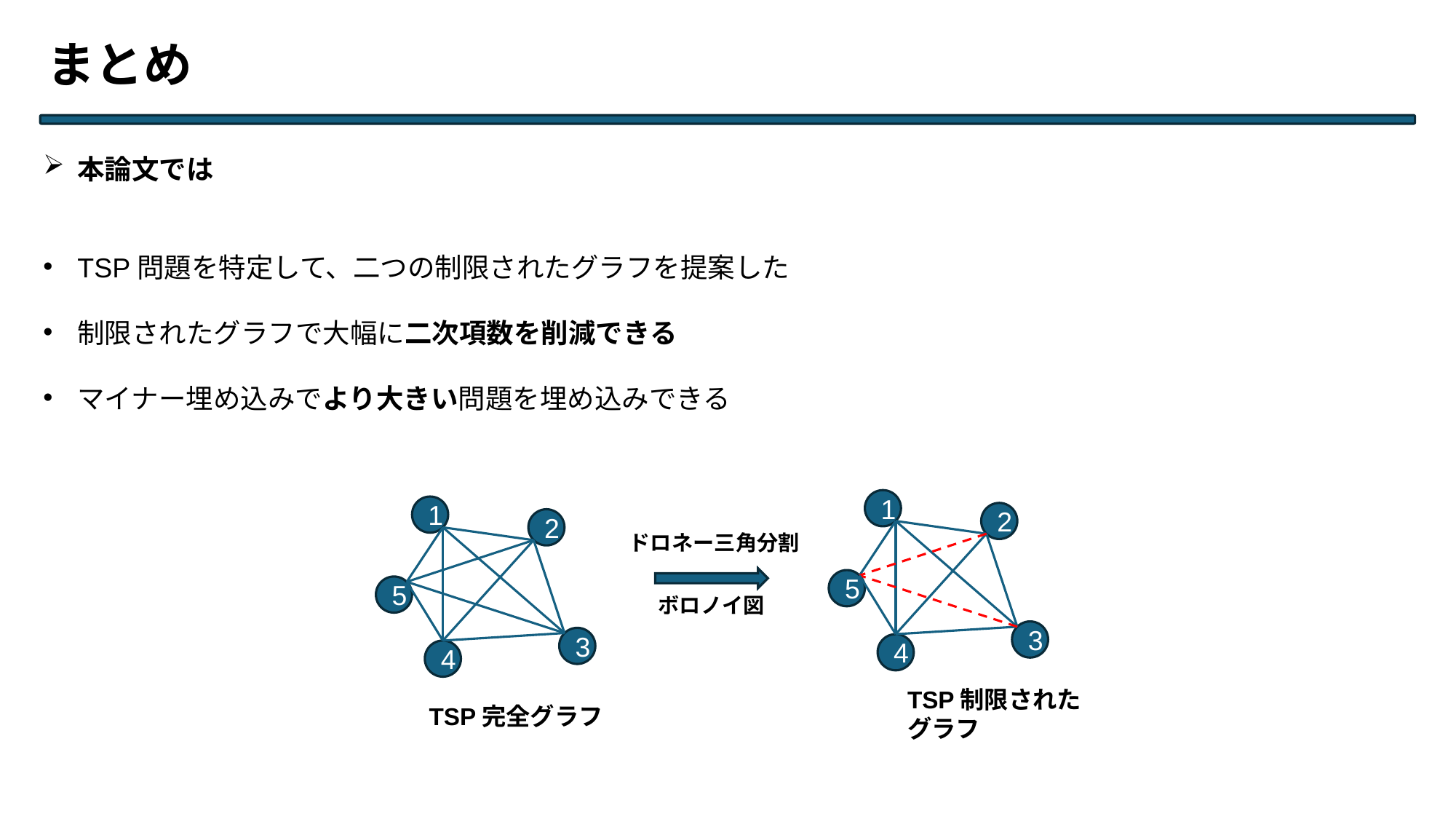

まとめ

本論文では

TSP問題を特定して、二つの制限されたグラフを提案した

制限されたグラフで大幅に二次項数を削減できる

マイナー埋め込みでより大きい問題を埋め込みできる
1
2
5
3
4
1
2
5
3
4
ドロネー三角分割

ボロノイ図
TSP制限された
グラフ
TSP完全グラフ